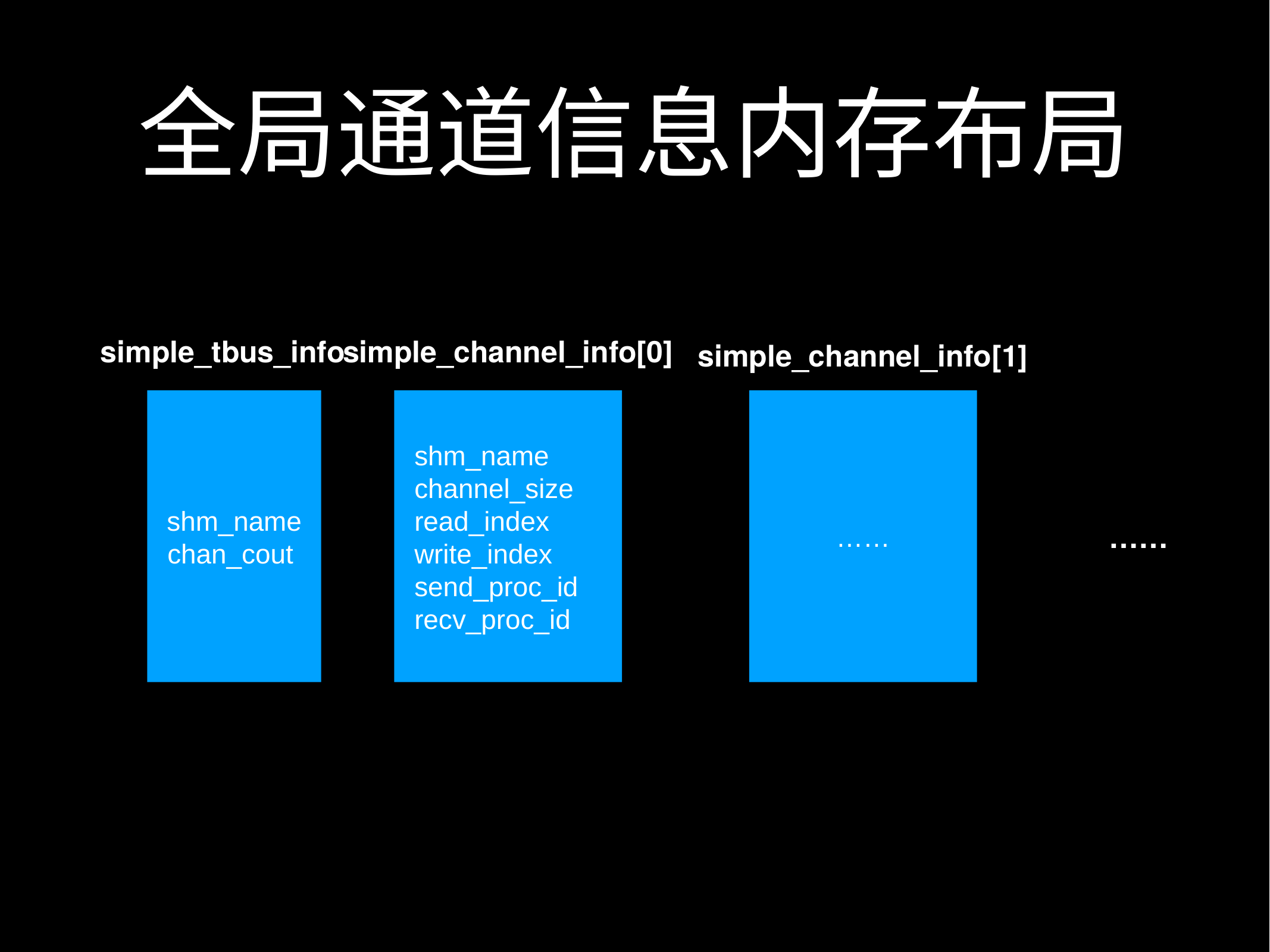

# 全局通道信息内存布局
simple_tbus_info
simple_channel_info[0]
simple_channel_info[1]
shm_name
  chan_cout
  shm_name
  channel_size
  read_index
  write_index
  send_proc_id
  recv_proc_id
……
……